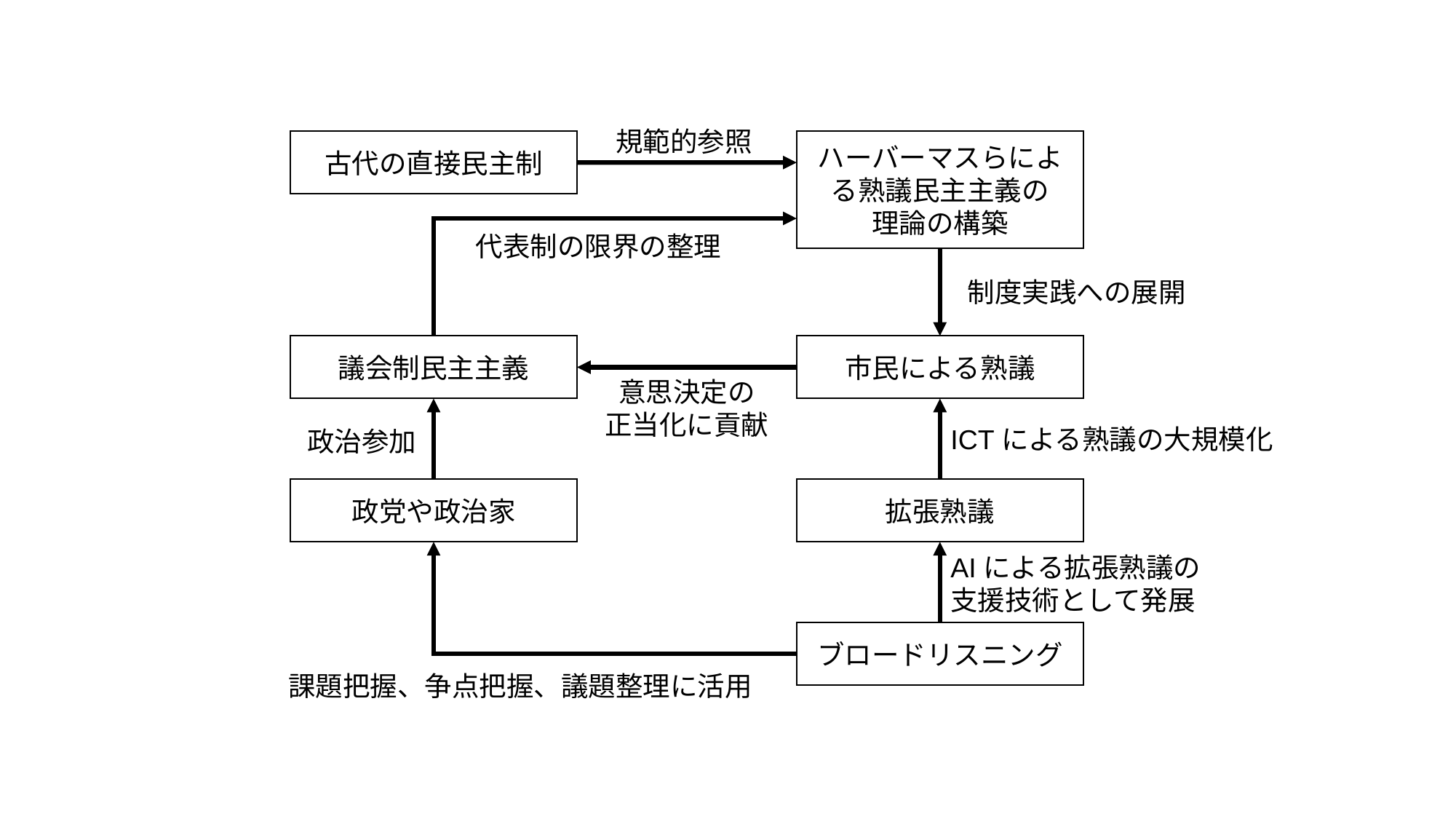

規範的参照
古代の直接民主制
ハーバーマスらによる熟議民主主義の
理論の構築
代表制の限界の整理
制度実践への展開
議会制民主主義
市民による熟議
意思決定の
正当化に貢献
ICTによる熟議の大規模化
政治参加
政党や政治家
拡張熟議
AIによる拡張熟議の支援技術として発展
ブロードリスニング
課題把握、争点把握、議題整理に活用